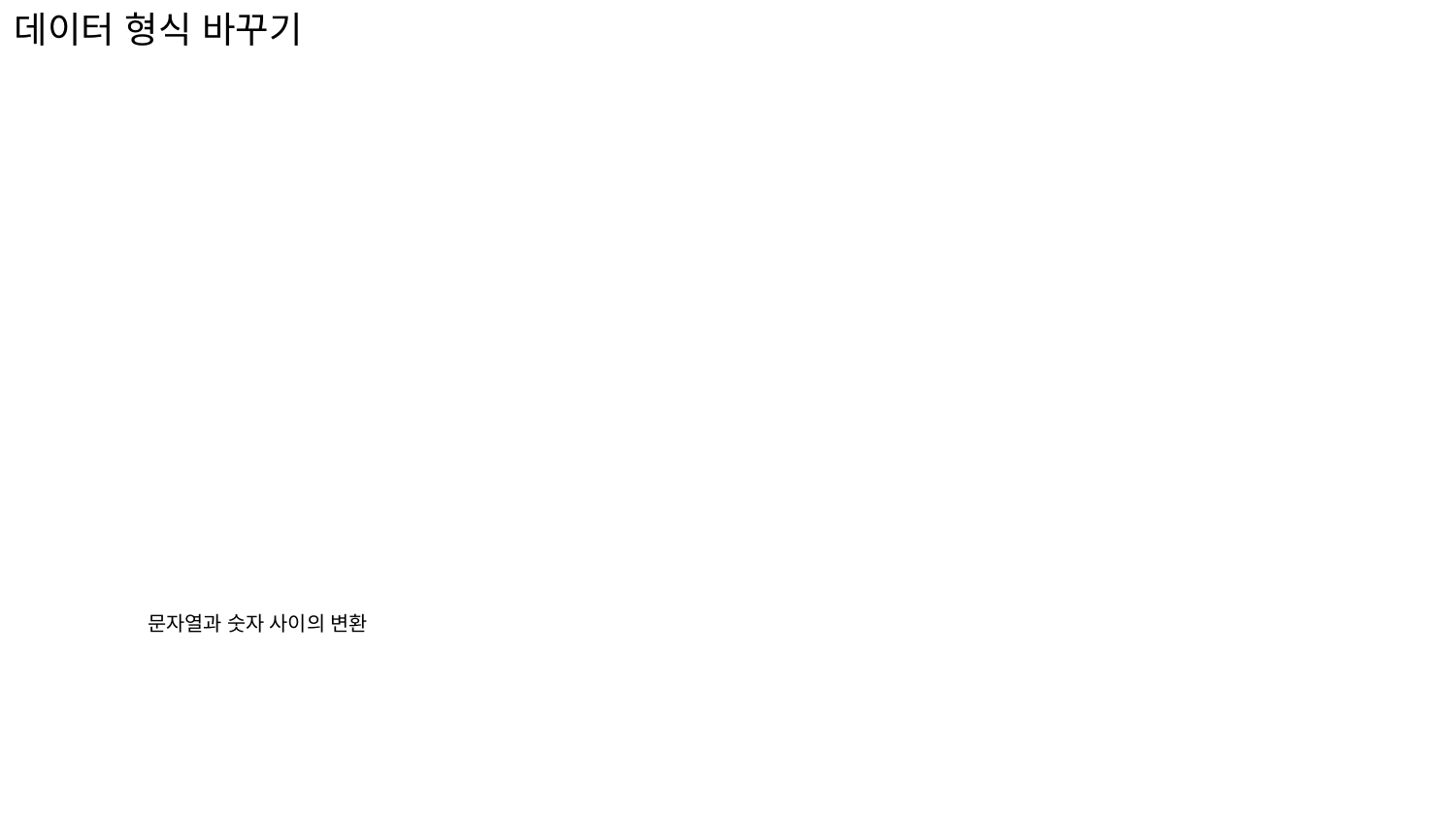

데이터 형식 바꾸기
문자열과 숫자 사이의 변환